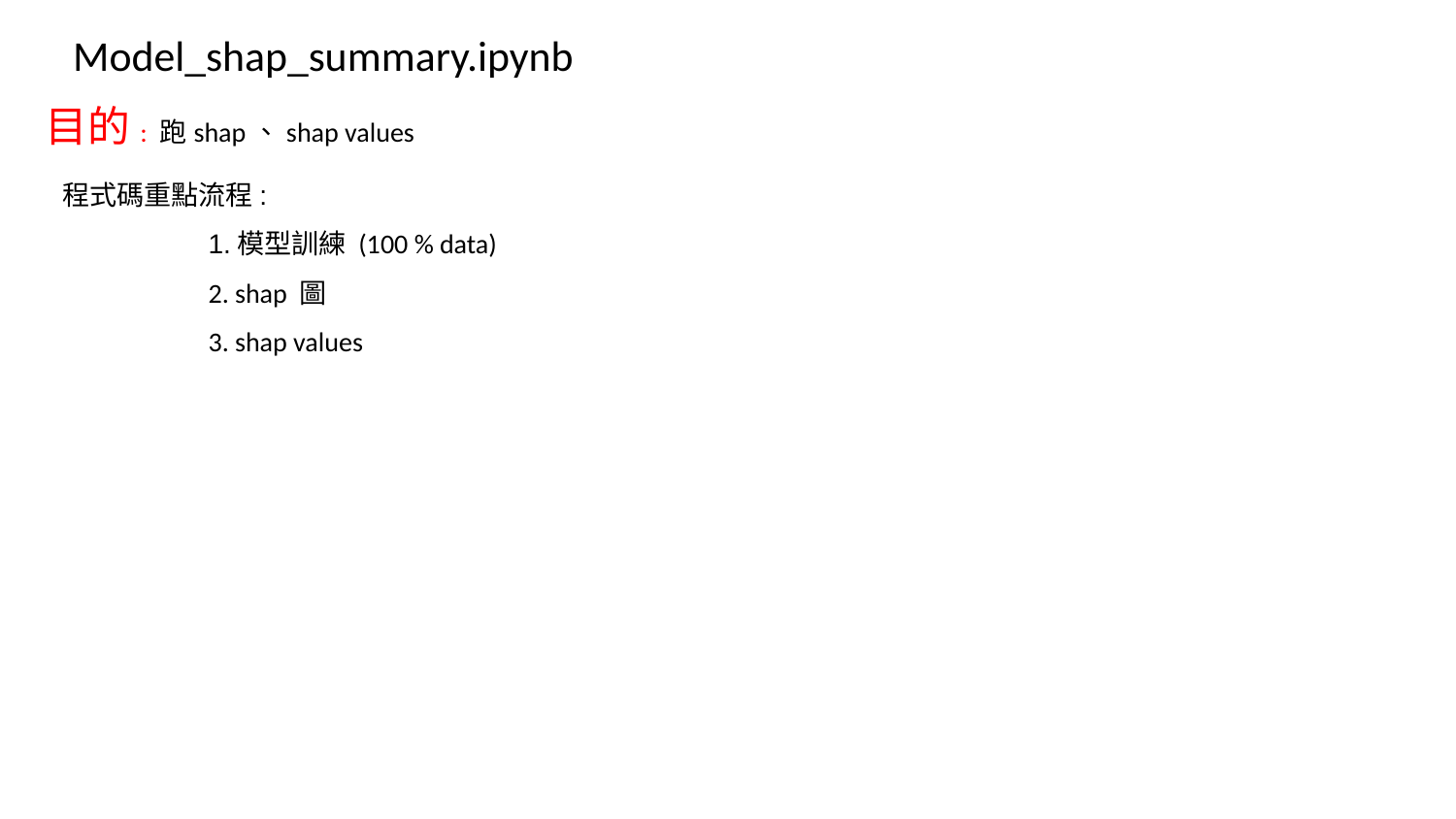

Model_shap_summary.ipynb
目的: 跑shap、shap values
程式碼重點流程:
	1.模型訓練 (100 % data)
	2. shap 圖
	3. shap values